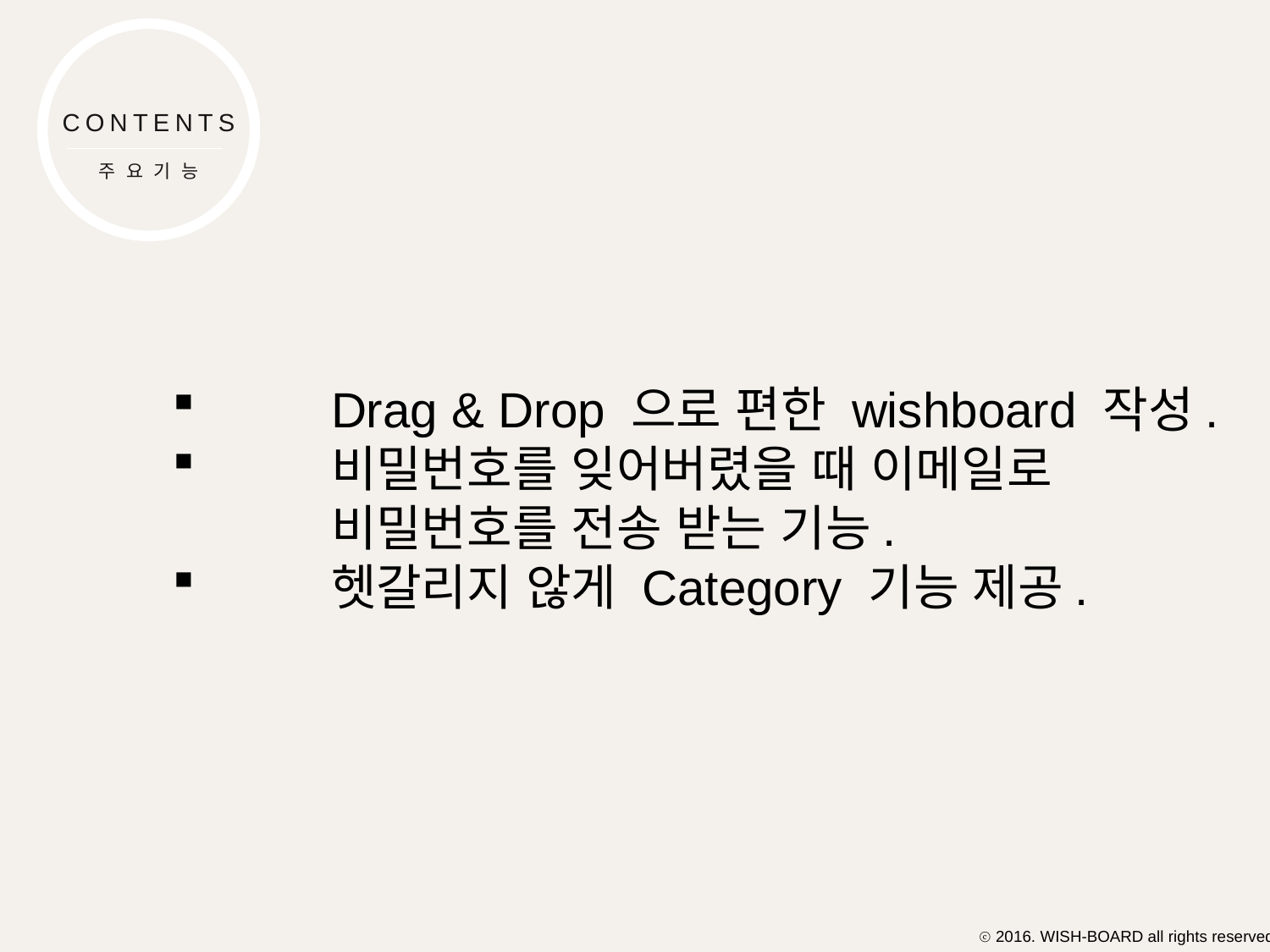

CONTENTS
주요기능

Drag & Drop 으로 편한 wishboard 작성.
비밀번호를 잊어버렸을 때 이메일로 비밀번호를 전송 받는 기능.
헷갈리지 않게 Category 기능 제공.

ⓒ 2016. WISH-BOARD all rights reserved.